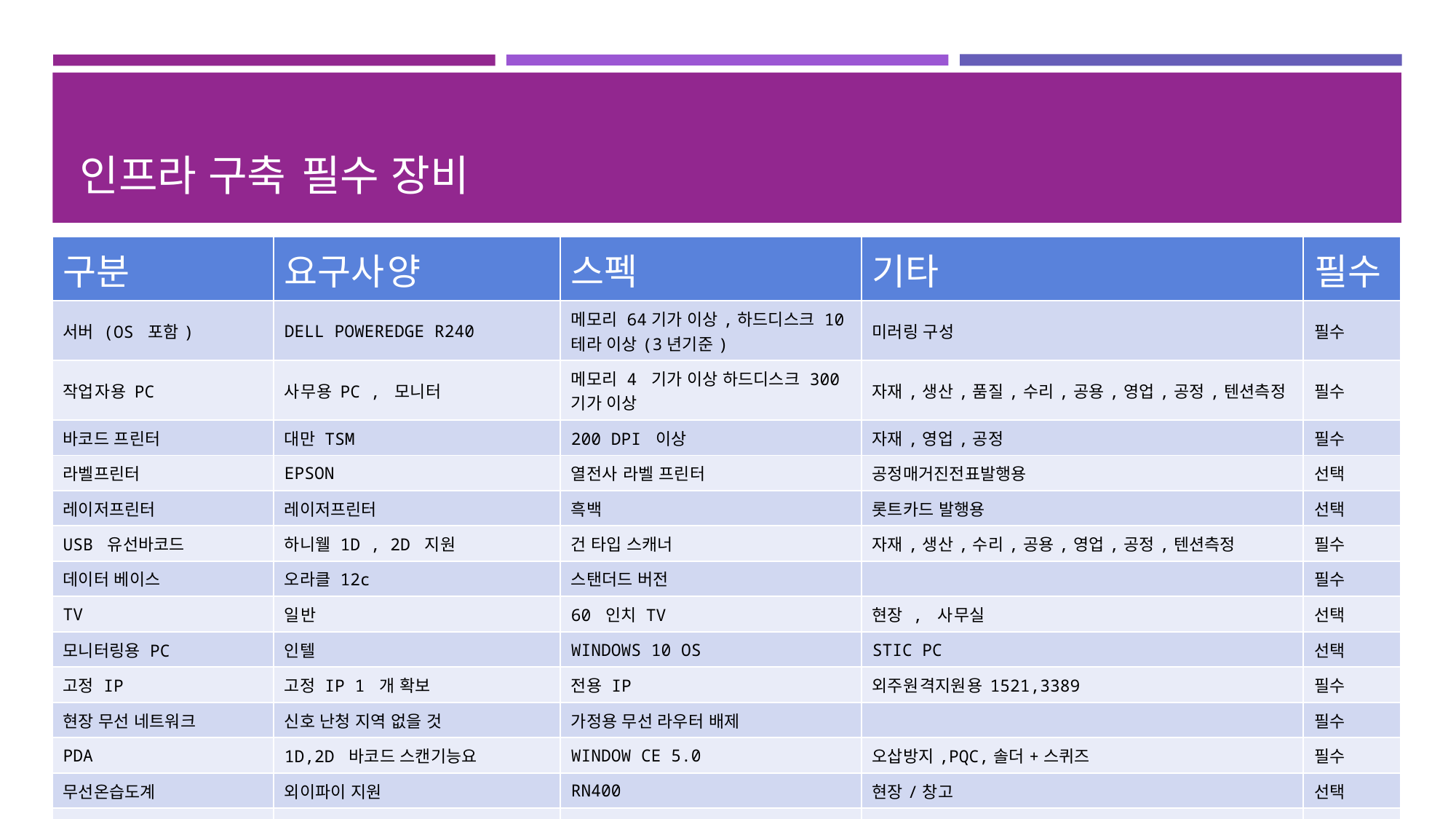

# 인프라 구축 필수 장비
| 구분 | 요구사양 | 스펙 | 기타 | 필수 |
| --- | --- | --- | --- | --- |
| 서버 (OS 포함) | DELL POWEREDGE R240 | 메모리 64기가 이상,하드디스크 10 테라 이상(3년기준) | 미러링 구성 | 필수 |
| 작업자용 PC | 사무용 PC , 모니터 | 메모리 4 기가 이상 하드디스크 300기가 이상 | 자재,생산,품질,수리,공용,영업,공정,텐션측정 | 필수 |
| 바코드 프린터 | 대만 TSM | 200 DPI 이상 | 자재,영업,공정 | 필수 |
| 라벨프린터 | EPSON | 열전사 라벨 프린터 | 공정매거진전표발행용 | 선택 |
| 레이저프린터 | 레이저프린터 | 흑백 | 롯트카드 발행용 | 선택 |
| USB 유선바코드 | 하니웰 1D , 2D 지원 | 건 타입 스캐너 | 자재,생산,수리,공용,영업,공정,텐션측정 | 필수 |
| 데이터 베이스 | 오라클 12c | 스탠더드 버전 |  | 필수 |
| TV | 일반 | 60 인치 TV | 현장 , 사무실 | 선택 |
| 모니터링용 PC | 인텔 | WINDOWS 10 OS | STIC PC | 선택 |
| 고정 IP | 고정 IP 1 개 확보 | 전용 IP | 외주원격지원용 1521,3389 | 필수 |
| 현장 무선 네트워크 | 신호 난청 지역 없을 것 | 가정용 무선 라우터 배제 |  | 필수 |
| PDA | 1D,2D 바코드 스캔기능요 | WINDOW CE 5.0 | 오삽방지,PQC,솔더+스퀴즈 | 필수 |
| 무선온습도계 | 외이파이 지원 | RN400 | 현장/창고 | 선택 |
| NSNP | 설비제어용 | 8 DIO | 리플로우 앞 설치 | 필수 |